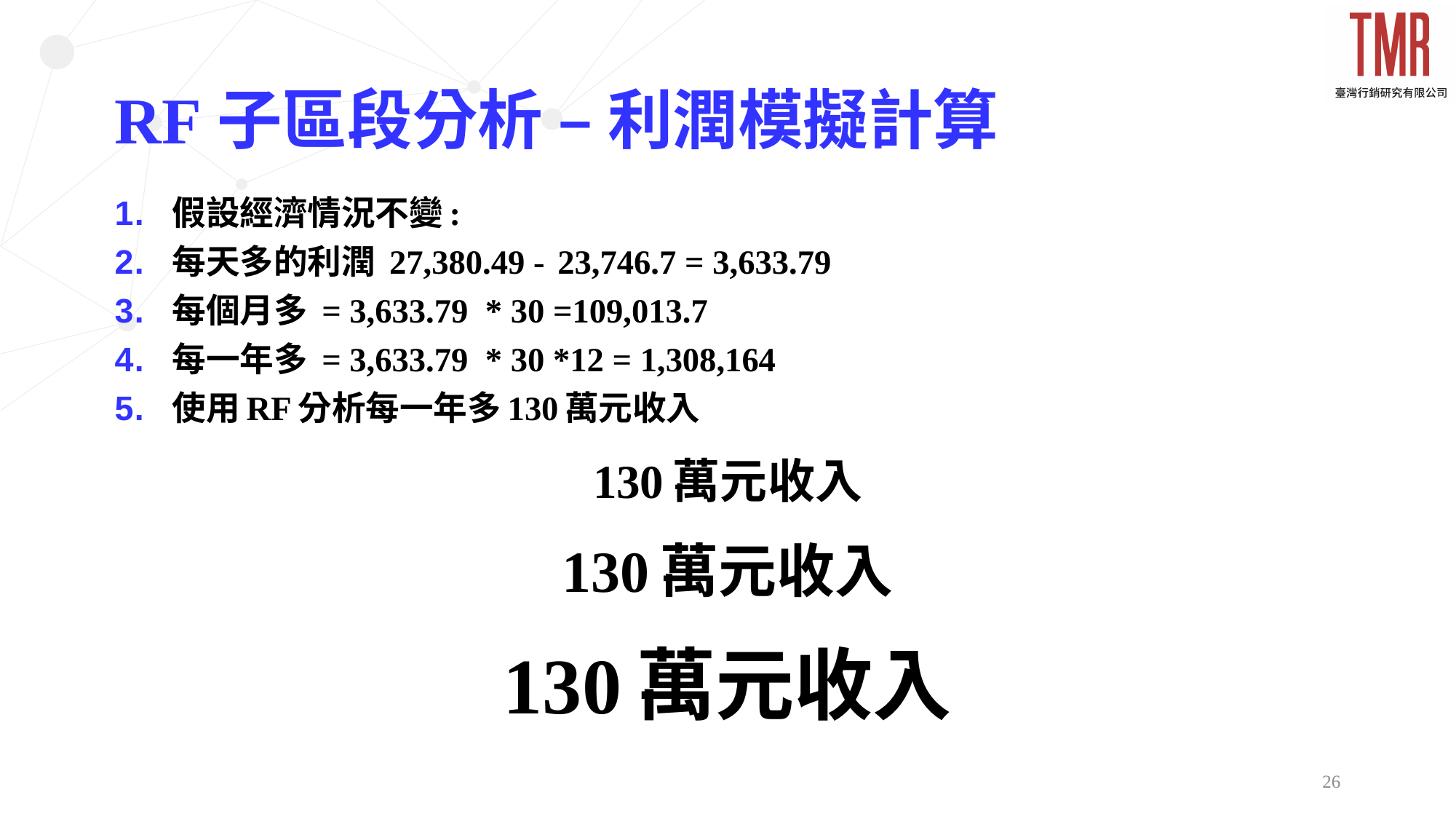

# RF子區段分析 – 利潤模擬計算
假設經濟情況不變:
每天多的利潤 27,380.49 -  23,746.7 = 3,633.79
每個月多 = 3,633.79  * 30 =109,013.7
每一年多 = 3,633.79  * 30 *12 = 1,308,164
使用RF分析每一年多130萬元收入
130萬元收入
130萬元收入
130萬元收入

26